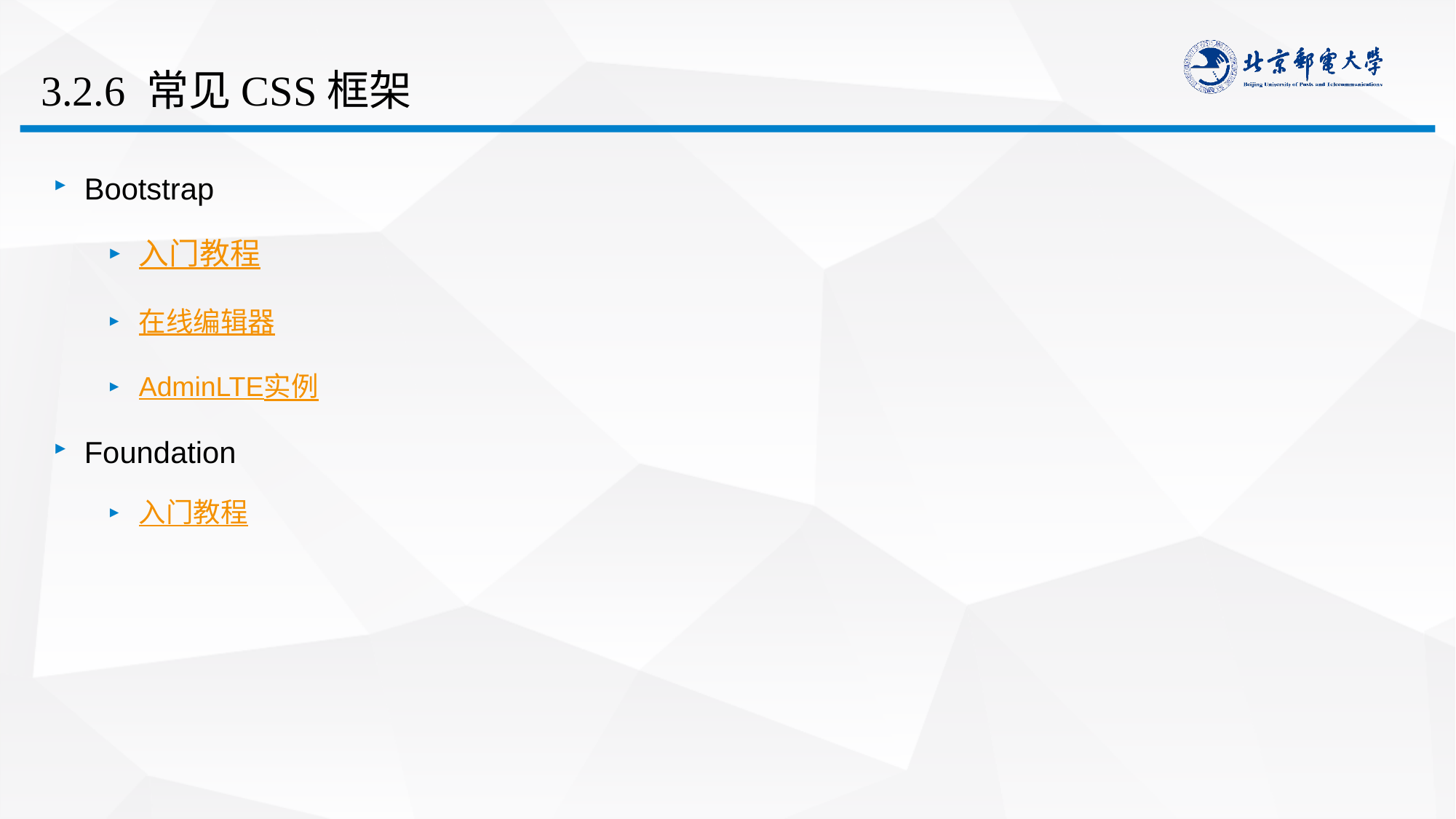

# 3.2.6 常见CSS框架
Bootstrap
入门教程
在线编辑器
AdminLTE实例
Foundation
入门教程